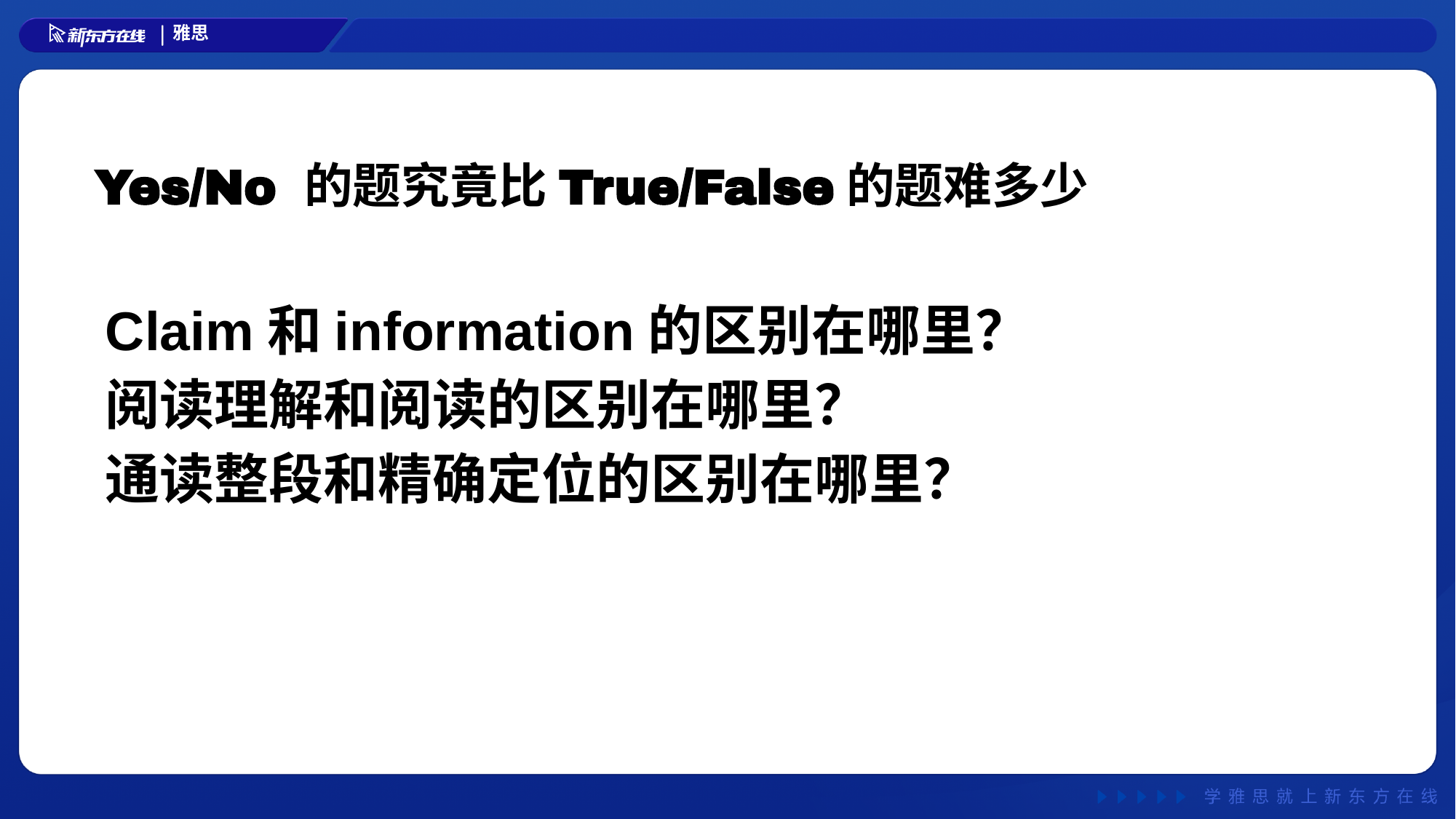

# Yes/No 的题究竟比True/False的题难多少
Claim和information的区别在哪里？
阅读理解和阅读的区别在哪里？
通读整段和精确定位的区别在哪里？